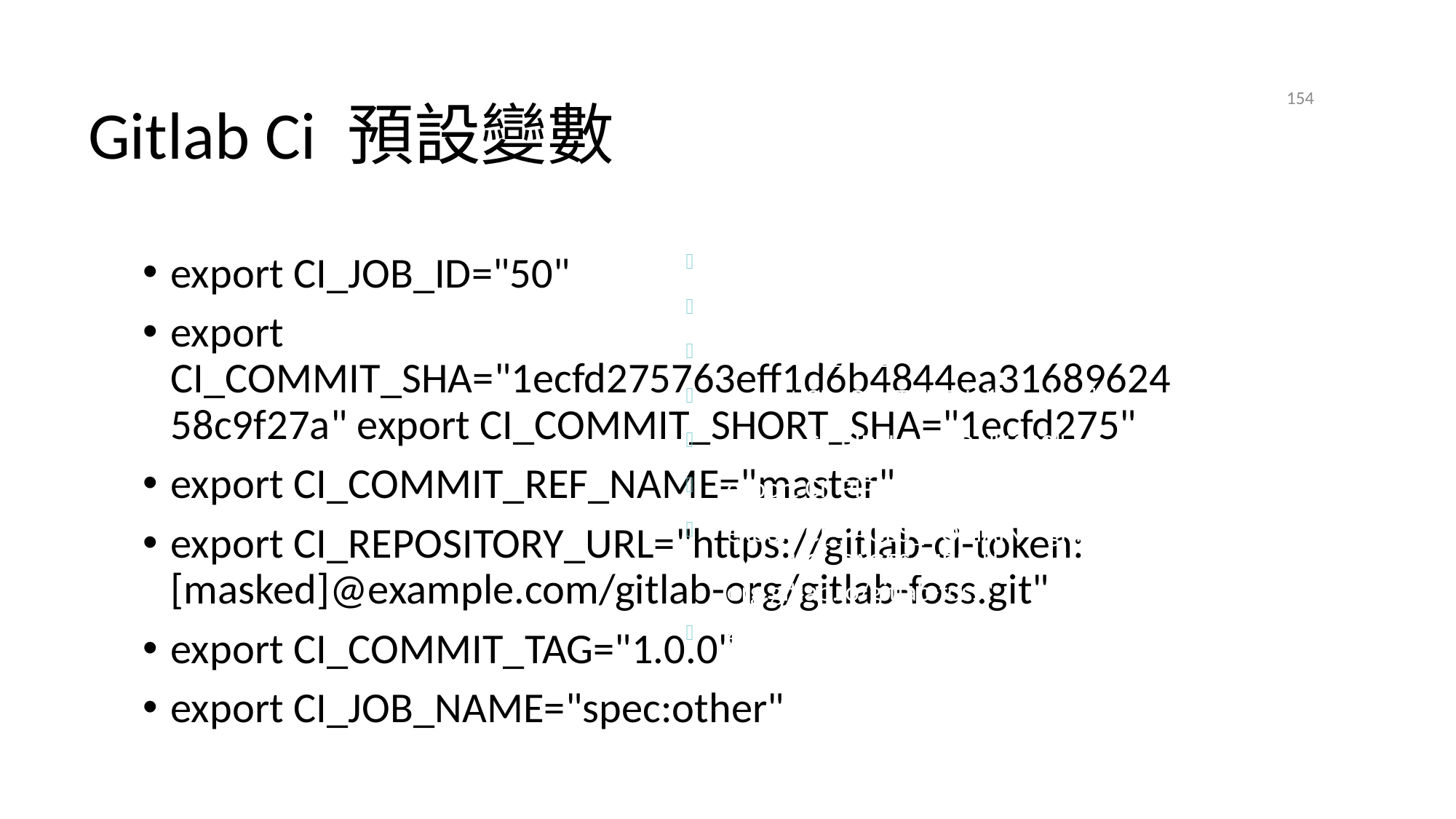

# Gitlab Ci 預設變數
154
2021/4/21
export CI_JOB_ID="50"
export CI_COMMIT_SHA="1ecfd275763eff1d6b4844ea3168962458c9f27a" export CI_COMMIT_SHORT_SHA="1ecfd275"
export CI_COMMIT_REF_NAME="master"
export CI_REPOSITORY_URL="https://gitlab-ci-token:[masked]@example.com/gitlab-org/gitlab-foss.git"
export CI_COMMIT_TAG="1.0.0"
export CI_JOB_NAME="spec:other"
export CI_JOB_STAGE="test"
export CI_JOB_MANUAL="true"
export CI_JOB_TRIGGERED="true"
export CI_JOB_TOKEN="[masked]"
export CI_PIPELINE_ID="1000"
export CI_PIPELINE_IID="10"
export CI_PAGES_DOMAIN="gitlab.io" export CI_PAGES_URL="https://gitlab-org.gitlab.io/gitlab-foss"
export CI_PROJECT_ID="34"
Ref: https://docs.gitlab.com/ee/ci/variables/